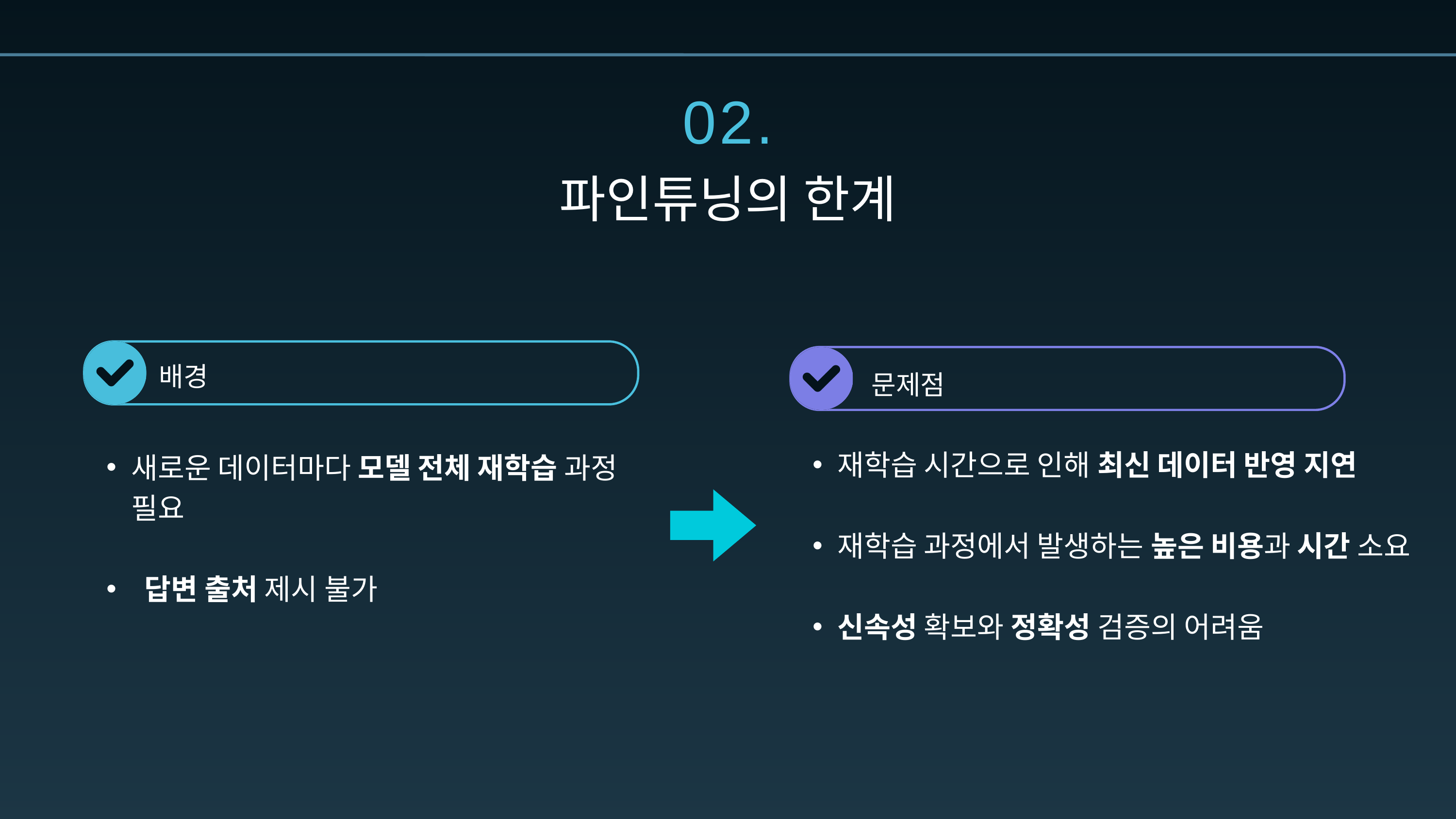

02.
파인튜닝의 한계

배경
문제점

새로운 데이터마다 모델 전체 재학습 과정 필요

 답변 출처 제시 불가

재학습 시간으로 인해 최신 데이터 반영 지연

재학습 과정에서 발생하는 높은 비용과 시간 소요

신속성 확보와 정확성 검증의 어려움